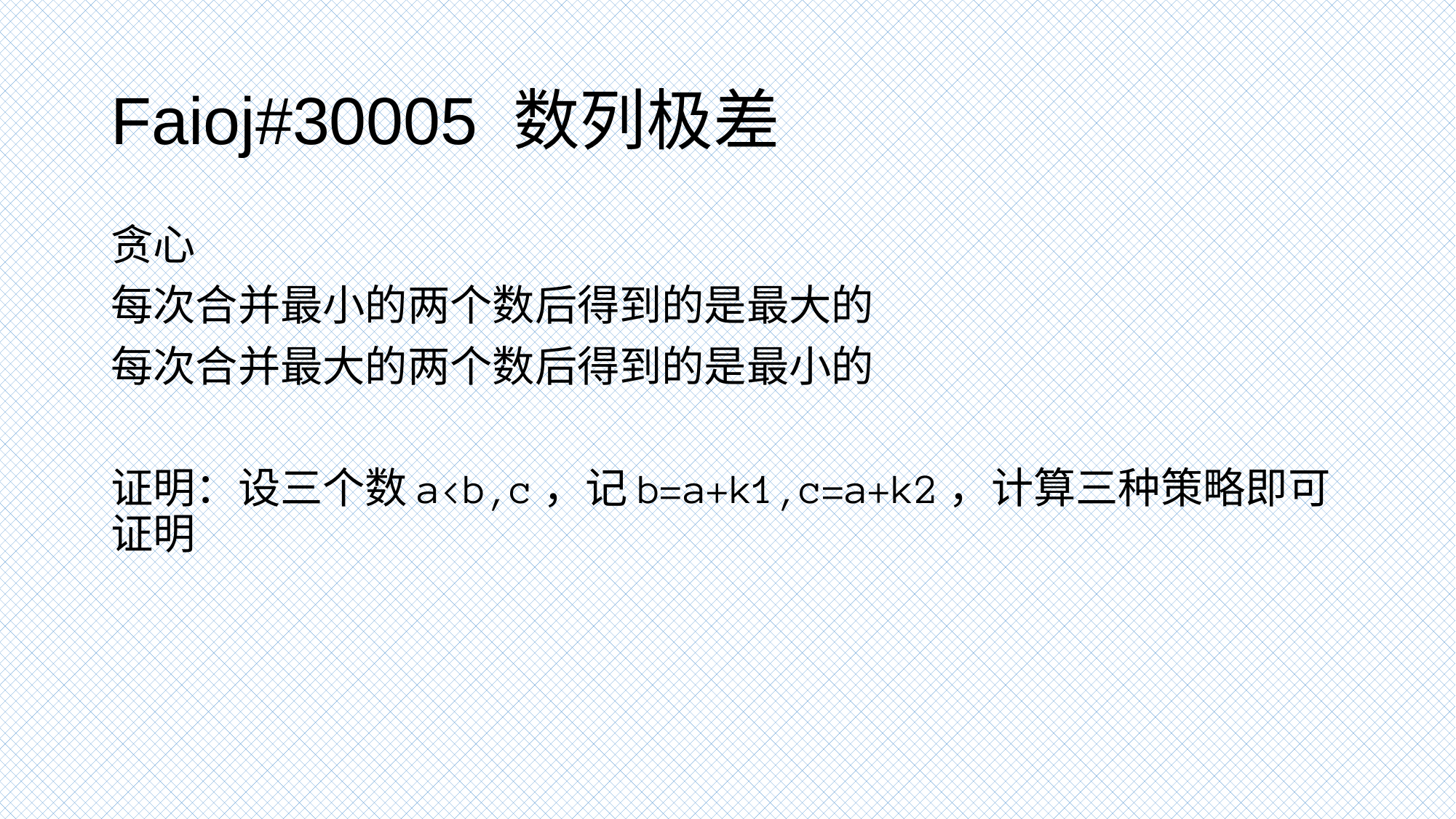

# Faioj#30005 数列极差
贪心
每次合并最小的两个数后得到的是最大的
每次合并最大的两个数后得到的是最小的

证明：设三个数a<b,c，记b=a+k1,c=a+k2，计算三种策略即可证明